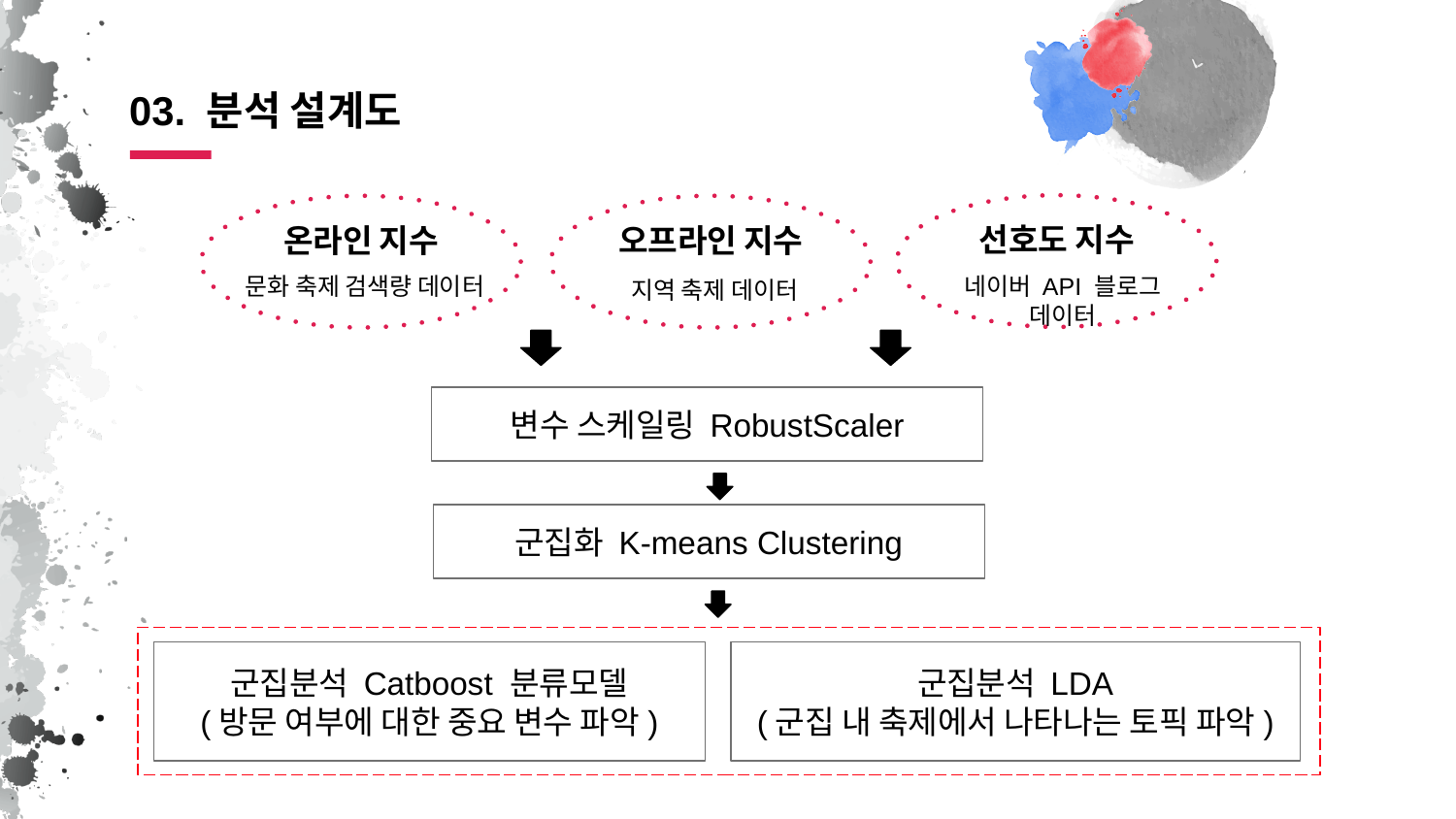

# 03. 분석 설계도

선호도 지수

네이버 API 블로그 데이터
온라인 지수

문화 축제 검색량 데이터
오프라인 지수

지역 축제 데이터

변수 스케일링 RobustScaler

군집화 K-means Clustering

군집분석 LDA
(군집 내 축제에서 나타나는 토픽 파악)
군집분석 Catboost 분류모델
(방문 여부에 대한 중요 변수 파악)